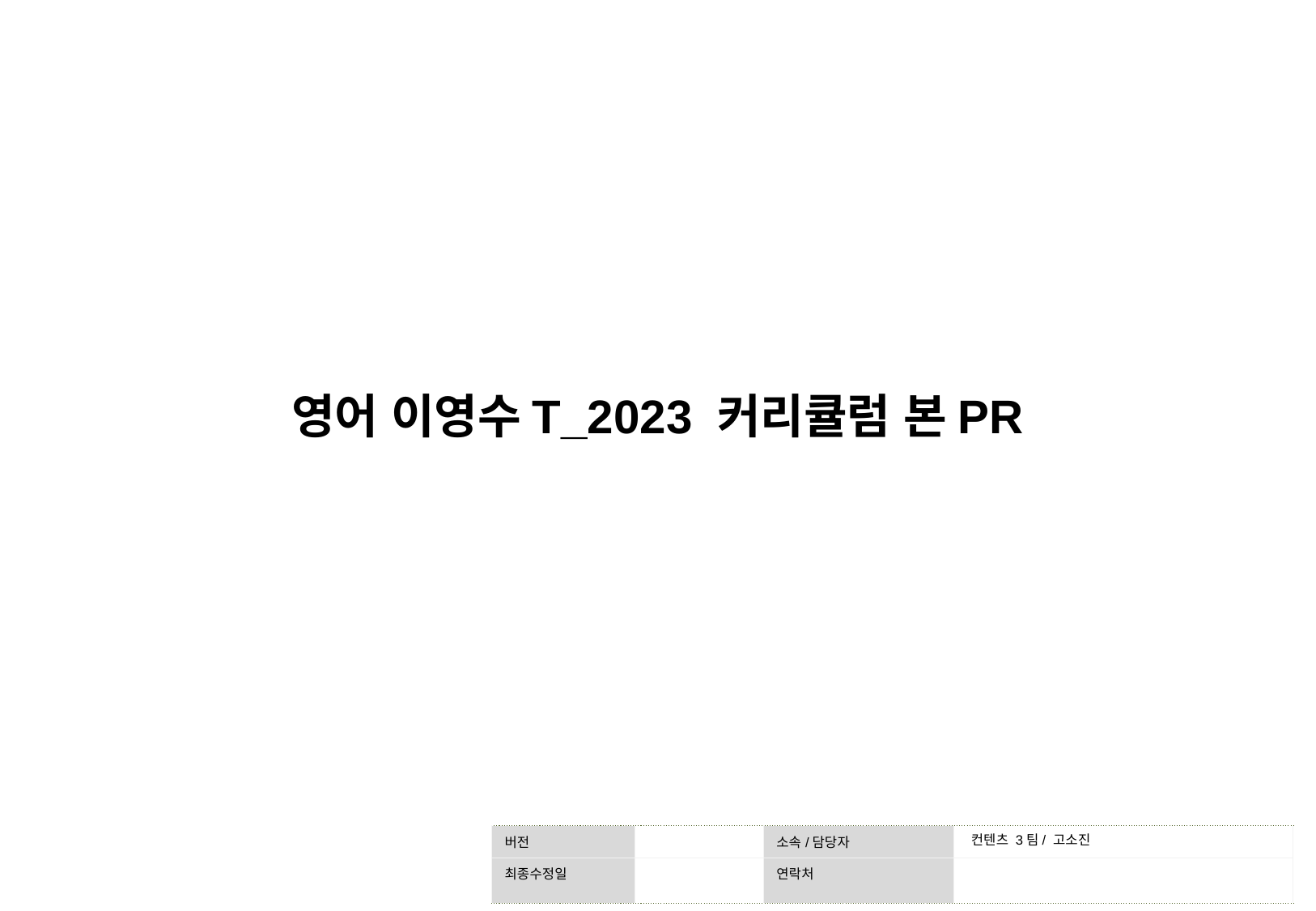

# 영어 이영수T_2023 커리큘럼 본PR
  컨텐츠 3팀/ 고소진